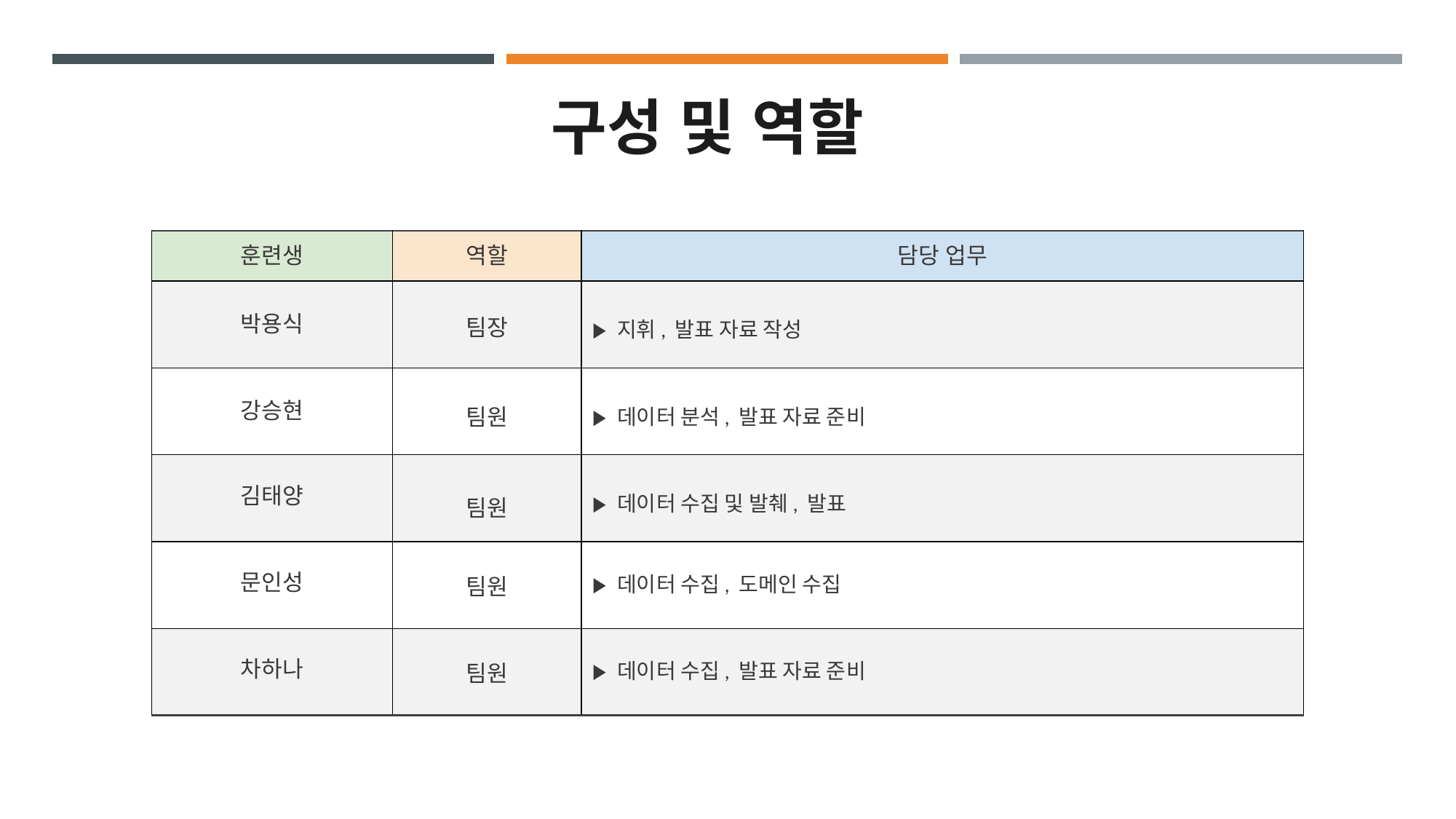

구성 및 역할
| 훈련생 | 역할 | 담당 업무 |
| --- | --- | --- |
| 박용식 | 팀장 | ▶ 지휘, 발표 자료 작성 |
| 강승현 | 팀원 | ▶ 데이터 분석, 발표 자료 준비 |
| 김태양 | 팀원 | ▶ 데이터 수집 및 발췌, 발표 |
| 문인성 | 팀원 | ▶ 데이터 수집, 도메인 수집 |
| 차하나 | 팀원 | ▶ 데이터 수집, 발표 자료 준비 |